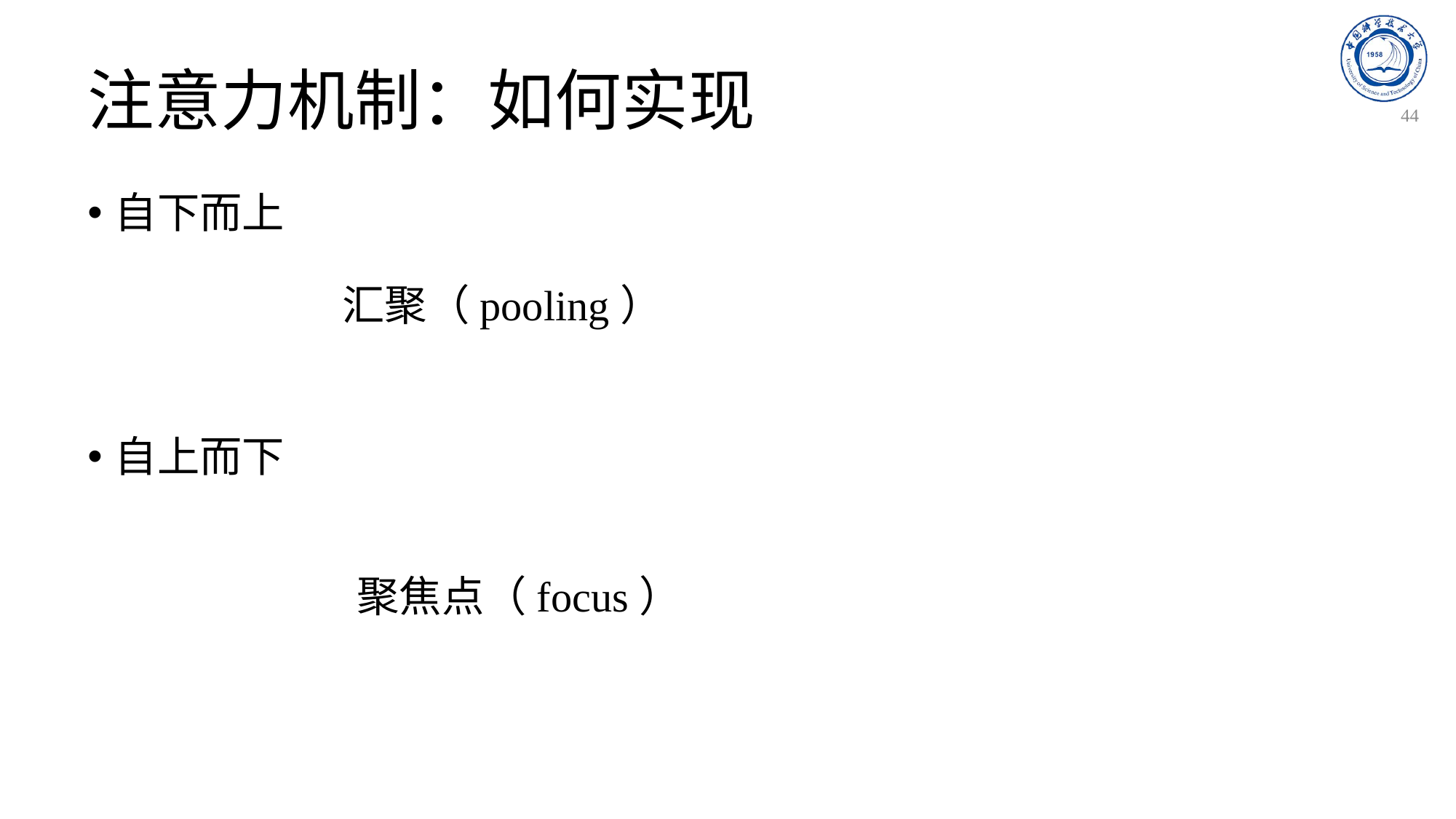

# 注意力机制：如何实现
44
自下而上

自上而下

汇聚（pooling）
聚焦点（focus）